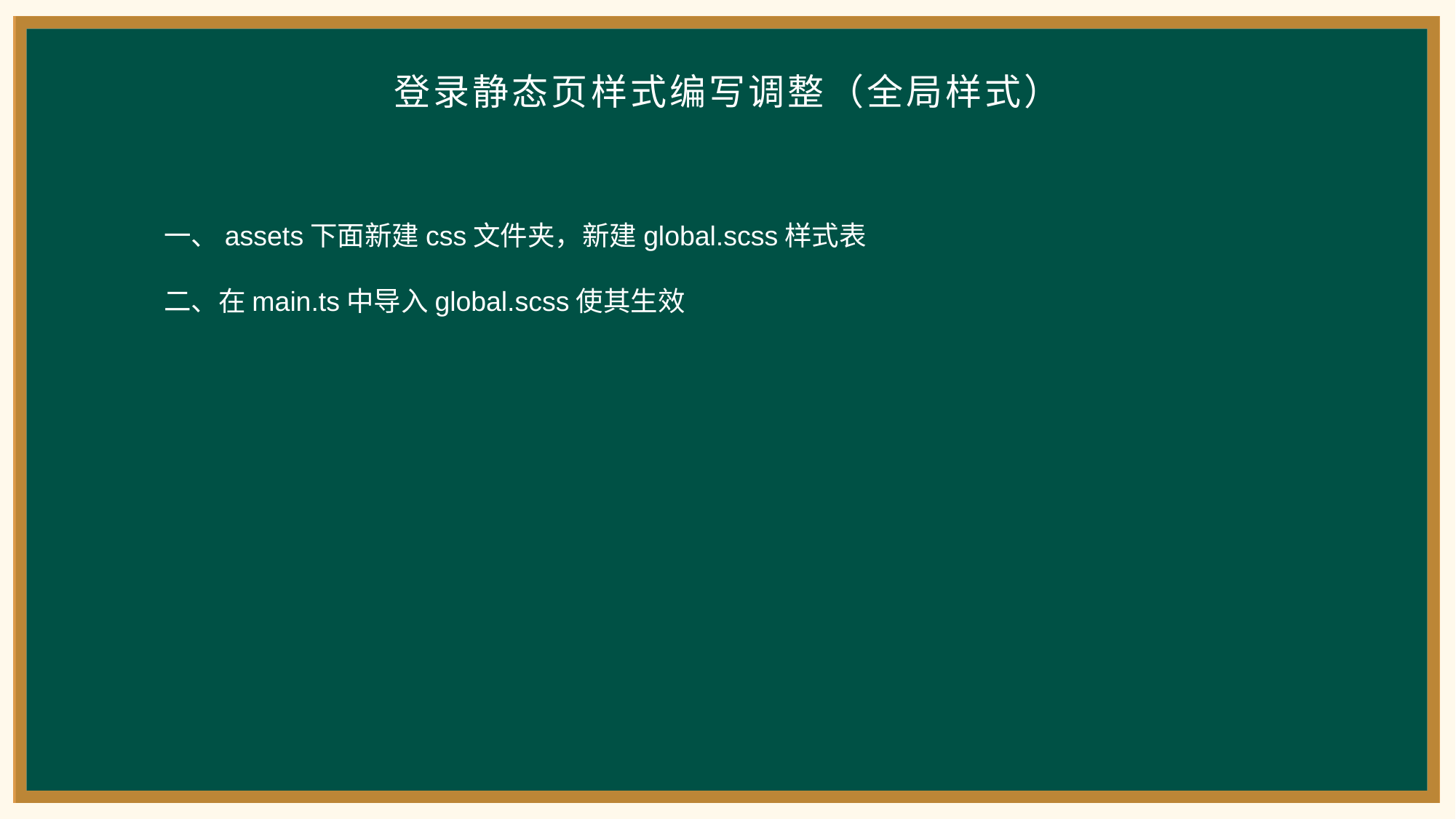

登录静态页样式编写调整（全局样式）
一、assets下面新建css文件夹，新建global.scss样式表

二、在main.ts中导入global.scss使其生效